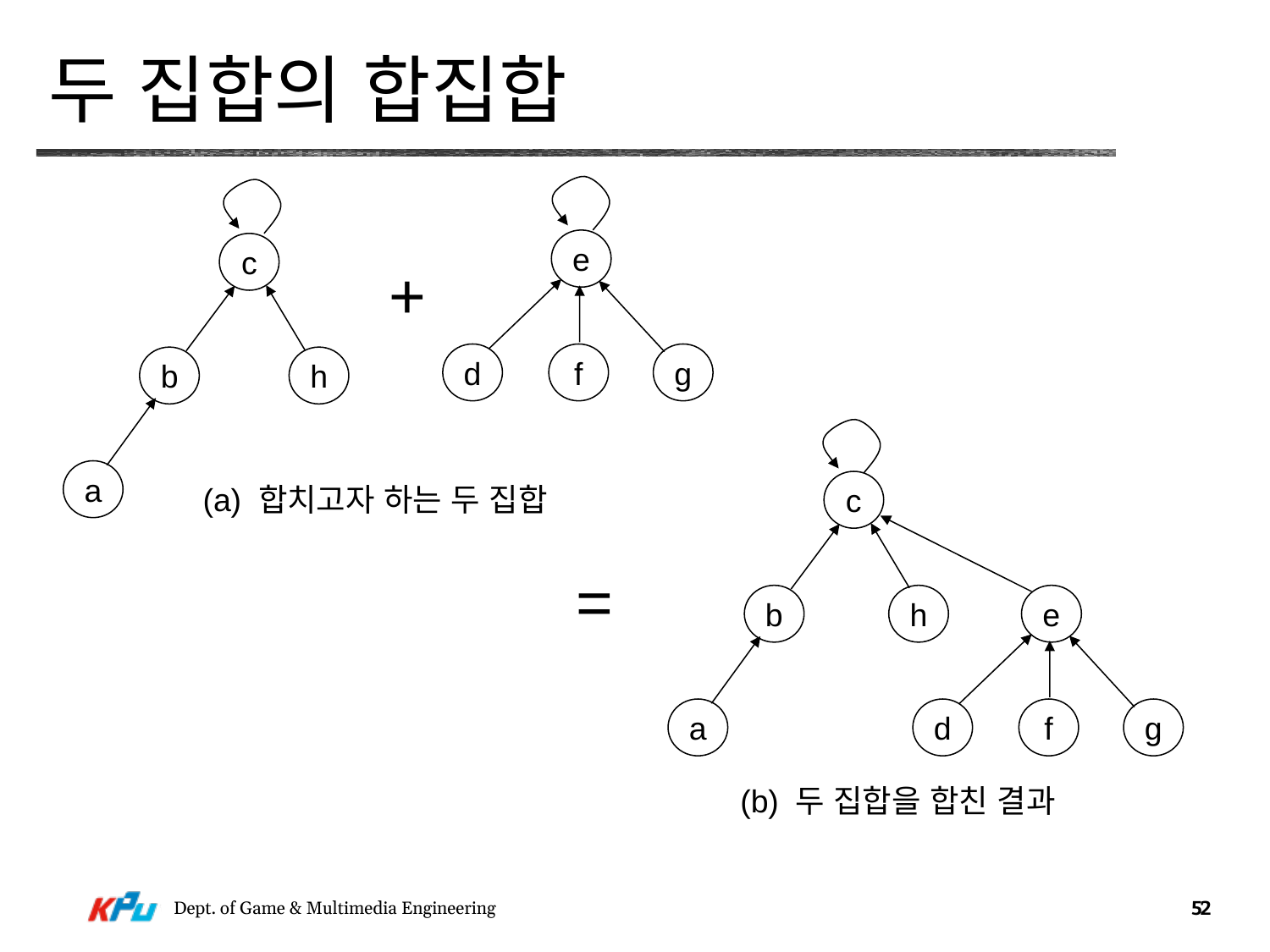

# 두 집합의 합집합

e
c
+

d
f
g
b
h

a

c

b
h
e

a
d
f
g
(a) 합치고자 하는 두 집합
=
(b) 두 집합을 합친 결과
Dept. of Game & Multimedia Engineering
52